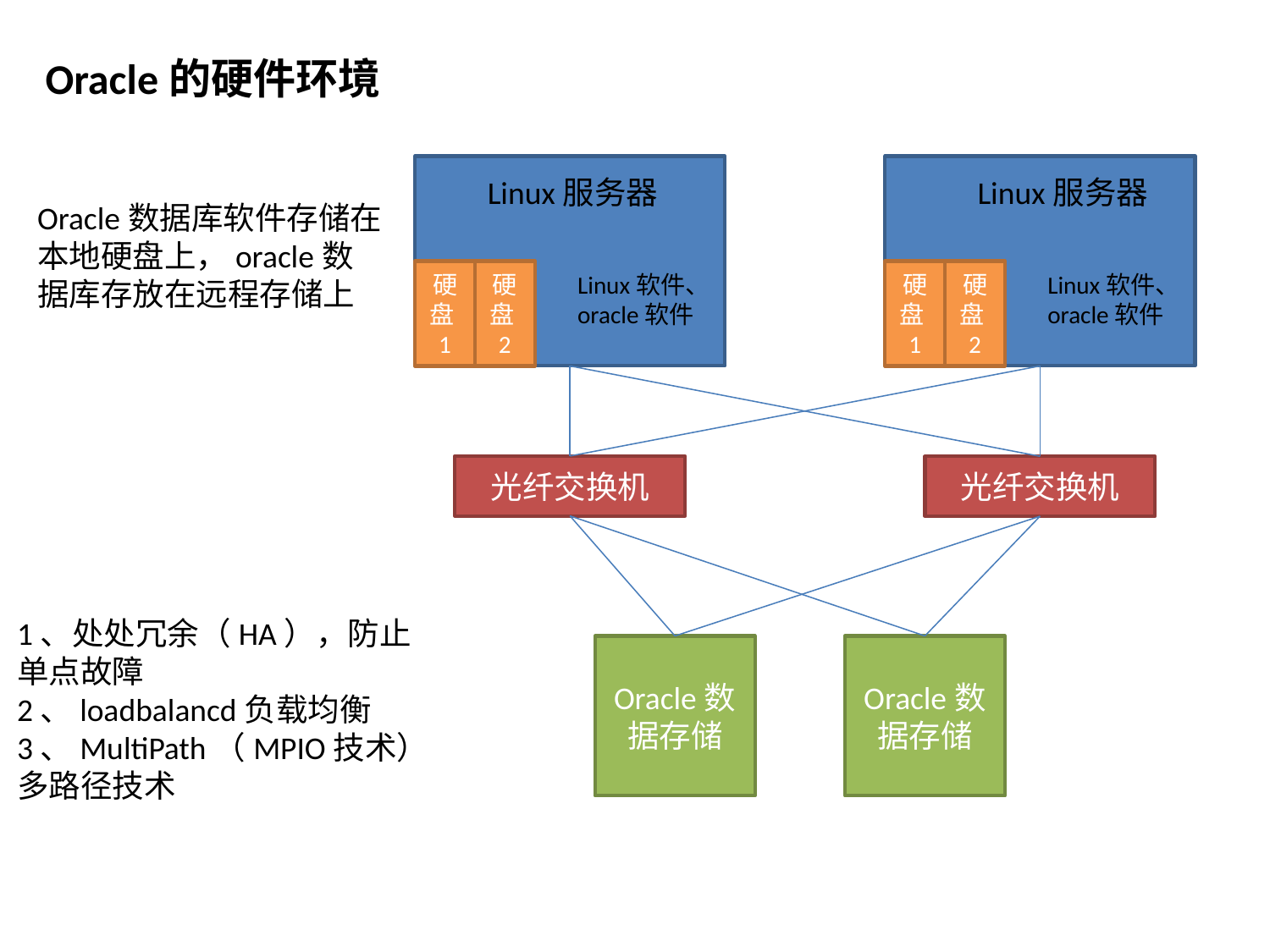

Oracle的硬件环境

Linux服务器
Linux服务器
Oracle数据库软件存储在本地硬盘上，oracle数据库存放在远程存储上
硬盘1
硬盘2
硬盘1
硬盘2
Linux软件、oracle软件
Linux软件、oracle软件
光纤交换机
光纤交换机
1、处处冗余（HA），防止单点故障
2、loadbalancd负载均衡
3、MultiPath（MPIO技术）多路径技术
Oracle数据存储
Oracle数据存储